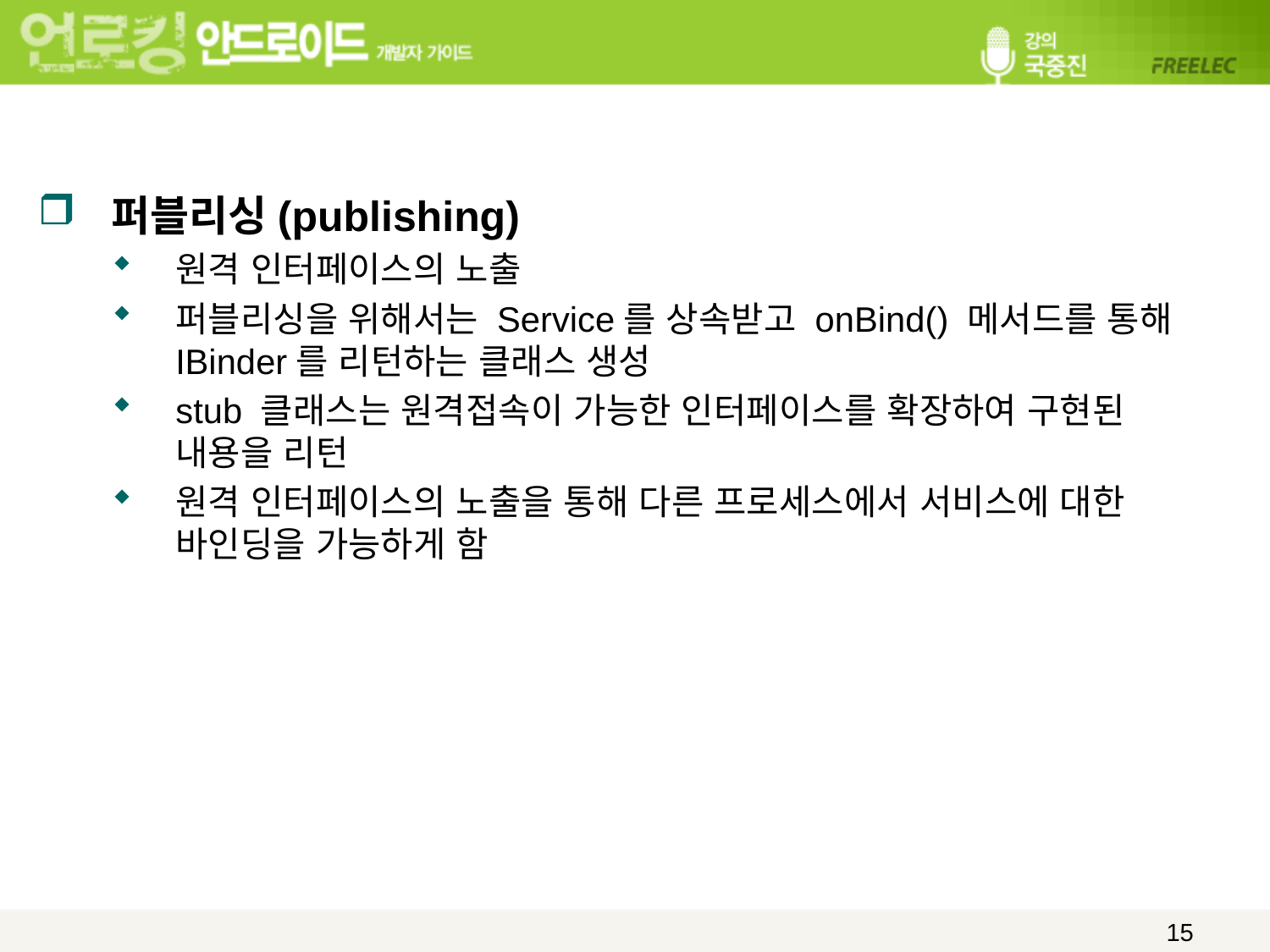

#
퍼블리싱(publishing)
원격 인터페이스의 노출
퍼블리싱을 위해서는 Service를 상속받고 onBind() 메서드를 통해 IBinder를 리턴하는 클래스 생성
stub 클래스는 원격접속이 가능한 인터페이스를 확장하여 구현된 내용을 리턴
원격 인터페이스의 노출을 통해 다른 프로세스에서 서비스에 대한 바인딩을 가능하게 함
15